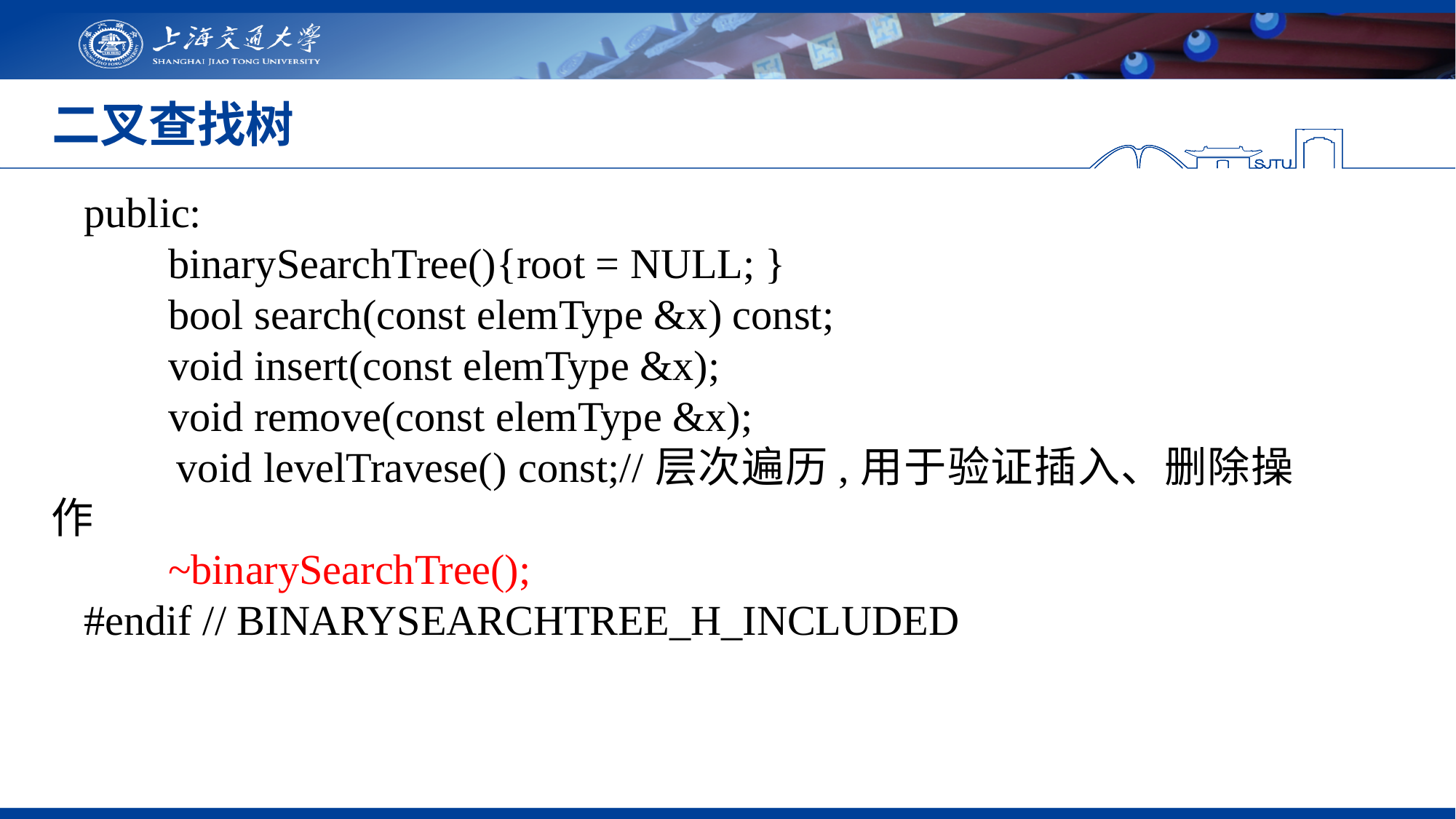

# 二叉查找树
public:
        binarySearchTree(){root = NULL; }
        bool search(const elemType &x) const;
        void insert(const elemType &x);
        void remove(const elemType &x);
        void levelTravese() const;//层次遍历,用于验证插入、删除操作
        ~binarySearchTree();
#endif // BINARYSEARCHTREE_H_INCLUDED